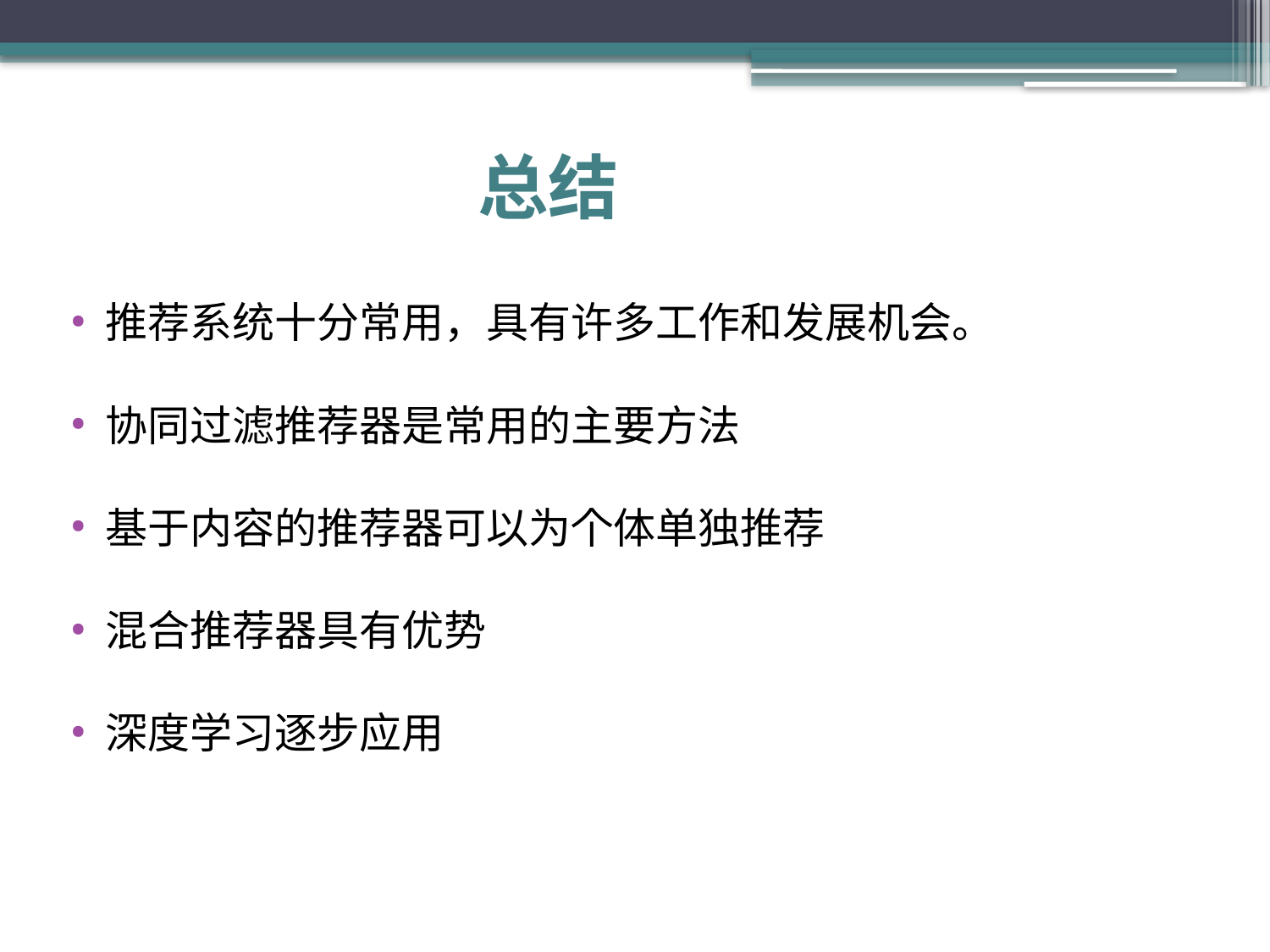

# 总结
推荐系统十分常用，具有许多工作和发展机会。
协同过滤推荐器是常用的主要方法
基于内容的推荐器可以为个体单独推荐
混合推荐器具有优势
深度学习逐步应用